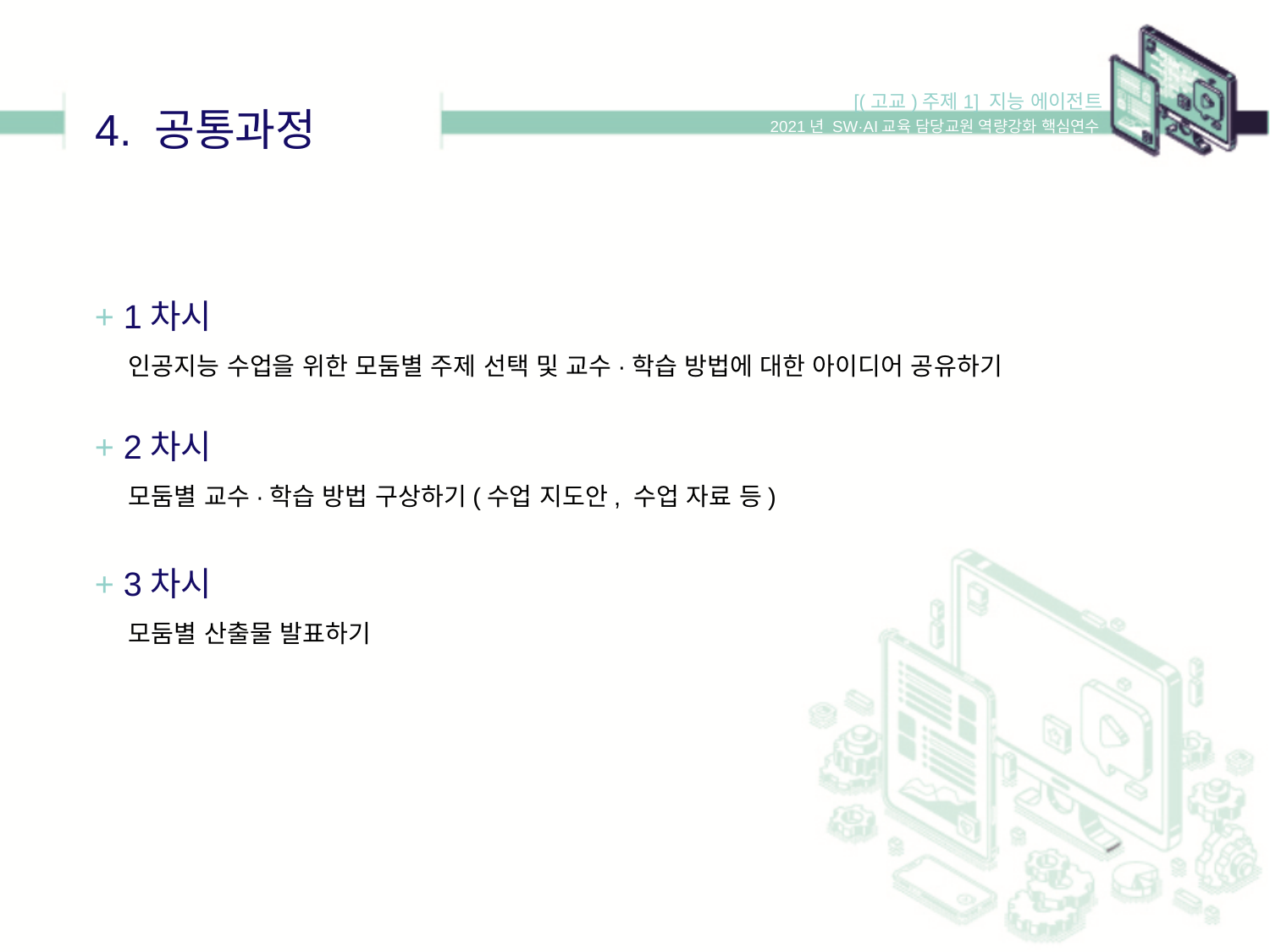

[(고교)주제1] 지능 에이전트
4. 공통과정
2021년 SW·AI교육 담당교원 역량강화 핵심연수
+ 1차시
    인공지능 수업을 위한 모둠별 주제 선택 및 교수·학습 방법에 대한 아이디어 공유하기
+ 2차시
    모둠별 교수·학습 방법 구상하기(수업 지도안, 수업 자료 등)
+ 3차시
    모둠별 산출물 발표하기